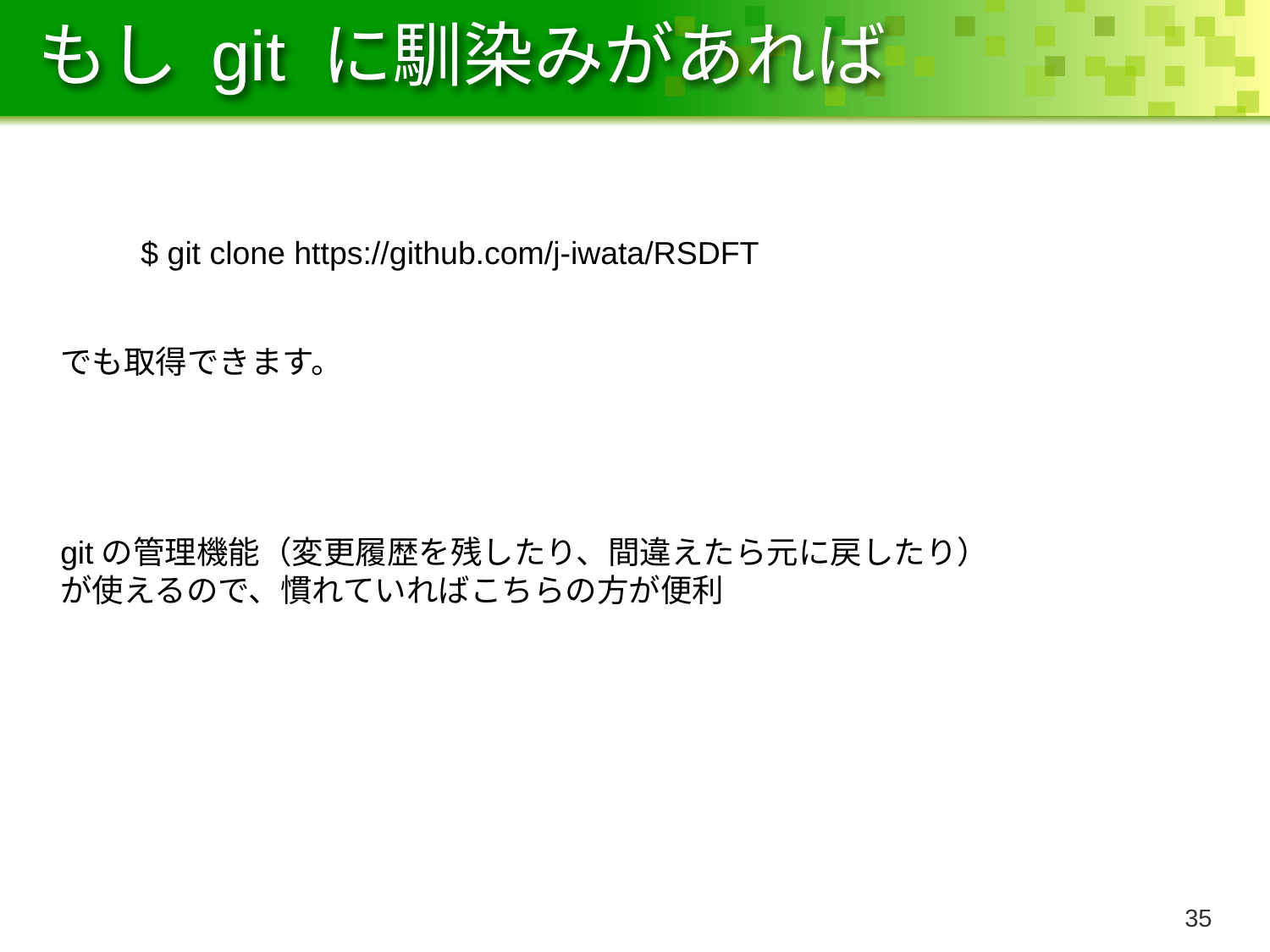

# もし git に馴染みがあれば
$ git clone https://github.com/j-iwata/RSDFT
でも取得できます。

gitの管理機能（変更履歴を残したり、間違えたら元に戻したり）
が使えるので、慣れていればこちらの方が便利
35